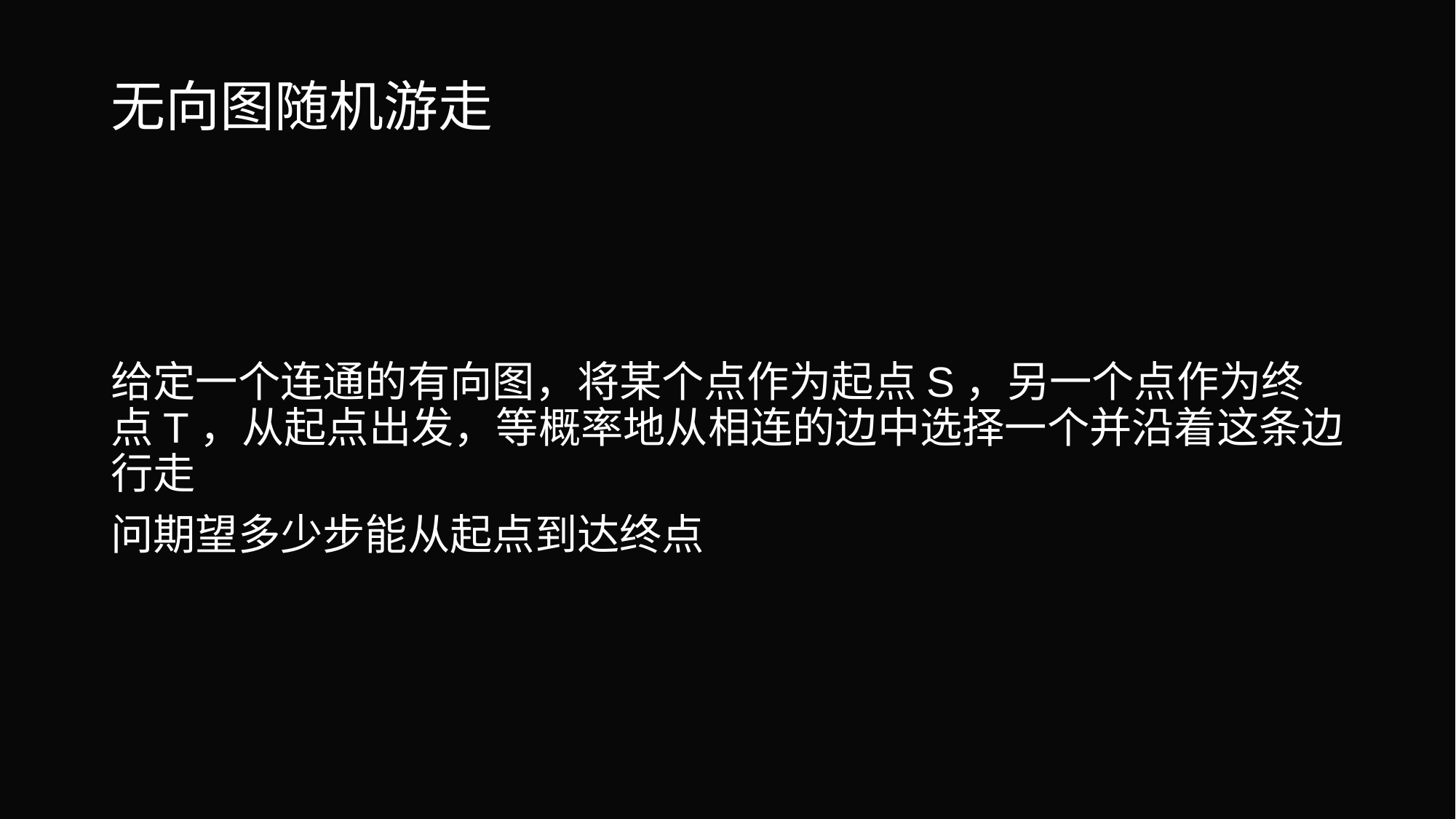

# 无向图随机游走
给定一个连通的有向图，将某个点作为起点S，另一个点作为终点T，从起点出发，等概率地从相连的边中选择一个并沿着这条边行走
问期望多少步能从起点到达终点